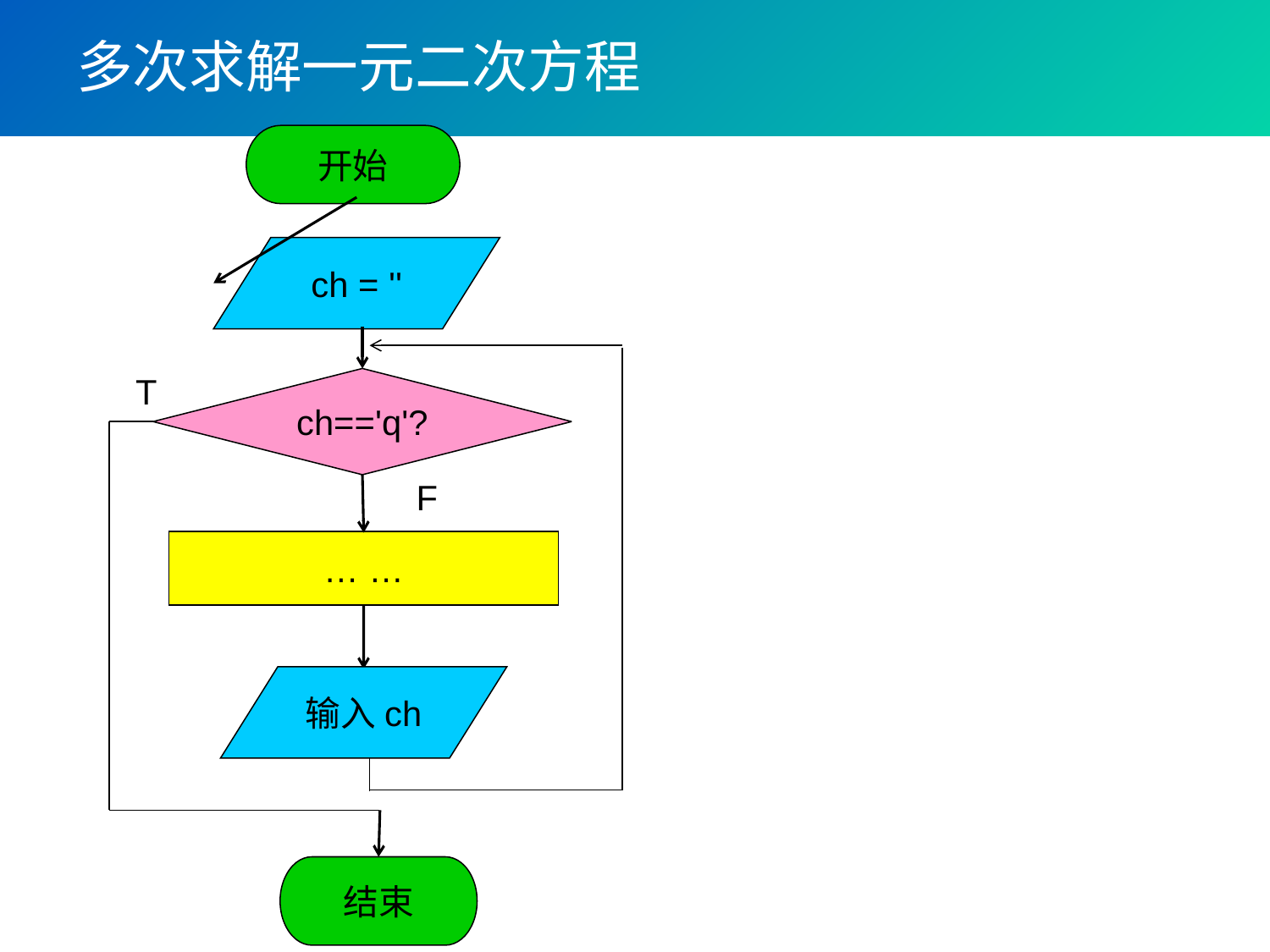

# 多次求解一元二次方程
开始
ch = ''
T
ch=='q'?
F
… …
结束
输入ch